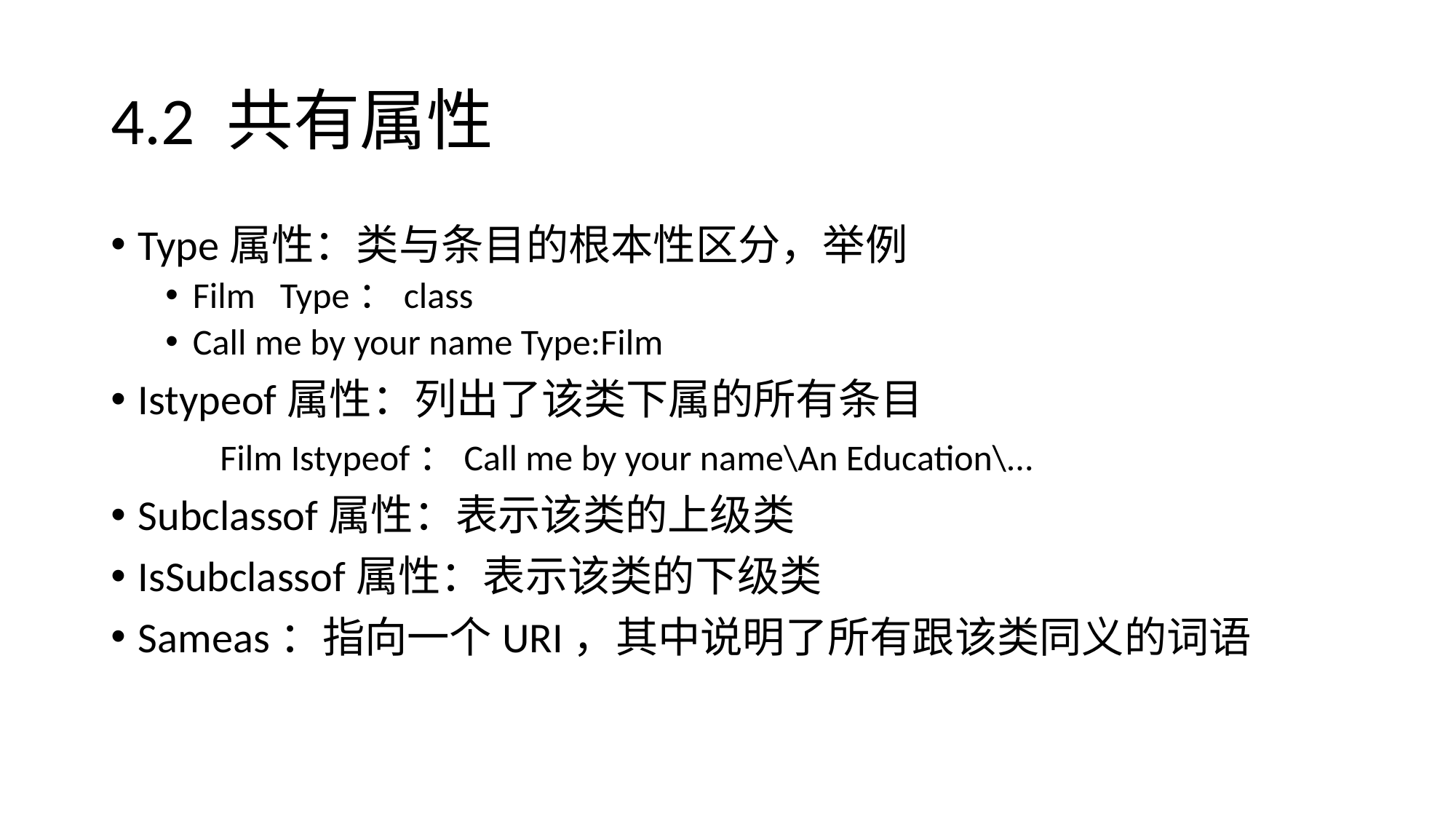

# 4.2 共有属性
Type属性：类与条目的根本性区分，举例
Film   Type：class
Call me by your name Type:Film
Istypeof属性：列出了该类下属的所有条目
	Film Istypeof：Call me by your name\An Education\...
Subclassof属性：表示该类的上级类
IsSubclassof属性：表示该类的下级类
Sameas：指向一个URI，其中说明了所有跟该类同义的词语